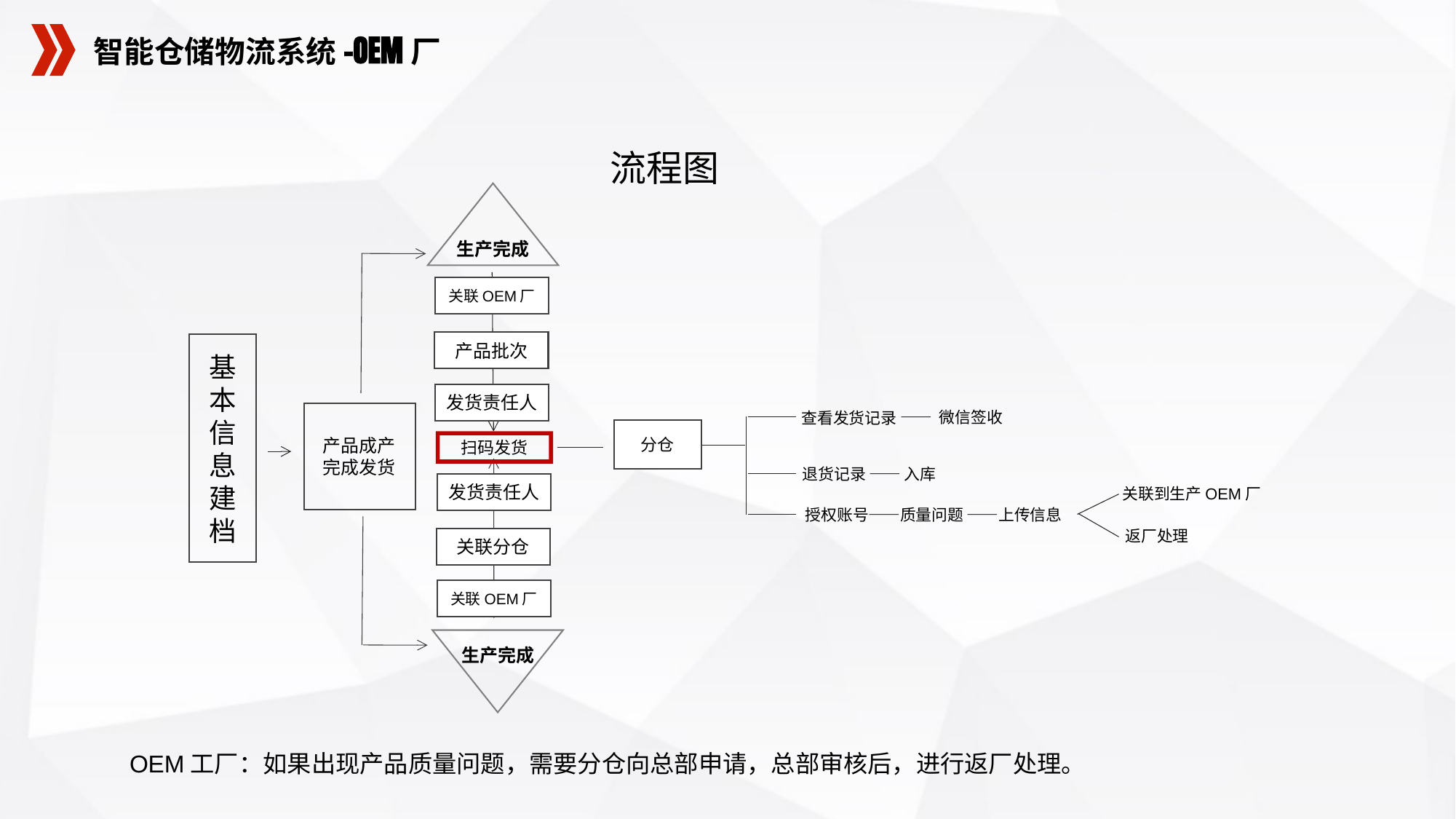

智能仓储物流系统-OEM厂
流程图

生产完成
关联OEM厂
产品批次
基本信息建档
发货责任人
—— 微信签收

查看发货记录
分仓
产品成产完成发货
扫码发货
退货记录 —— 入库
发货责任人
关联到生产OEM厂
授权账号——质量问题 ——上传信息
返厂处理
关联分仓
关联OEM厂

生产完成
 OEM工厂：如果出现产品质量问题，需要分仓向总部申请，总部审核后，进行返厂处理。